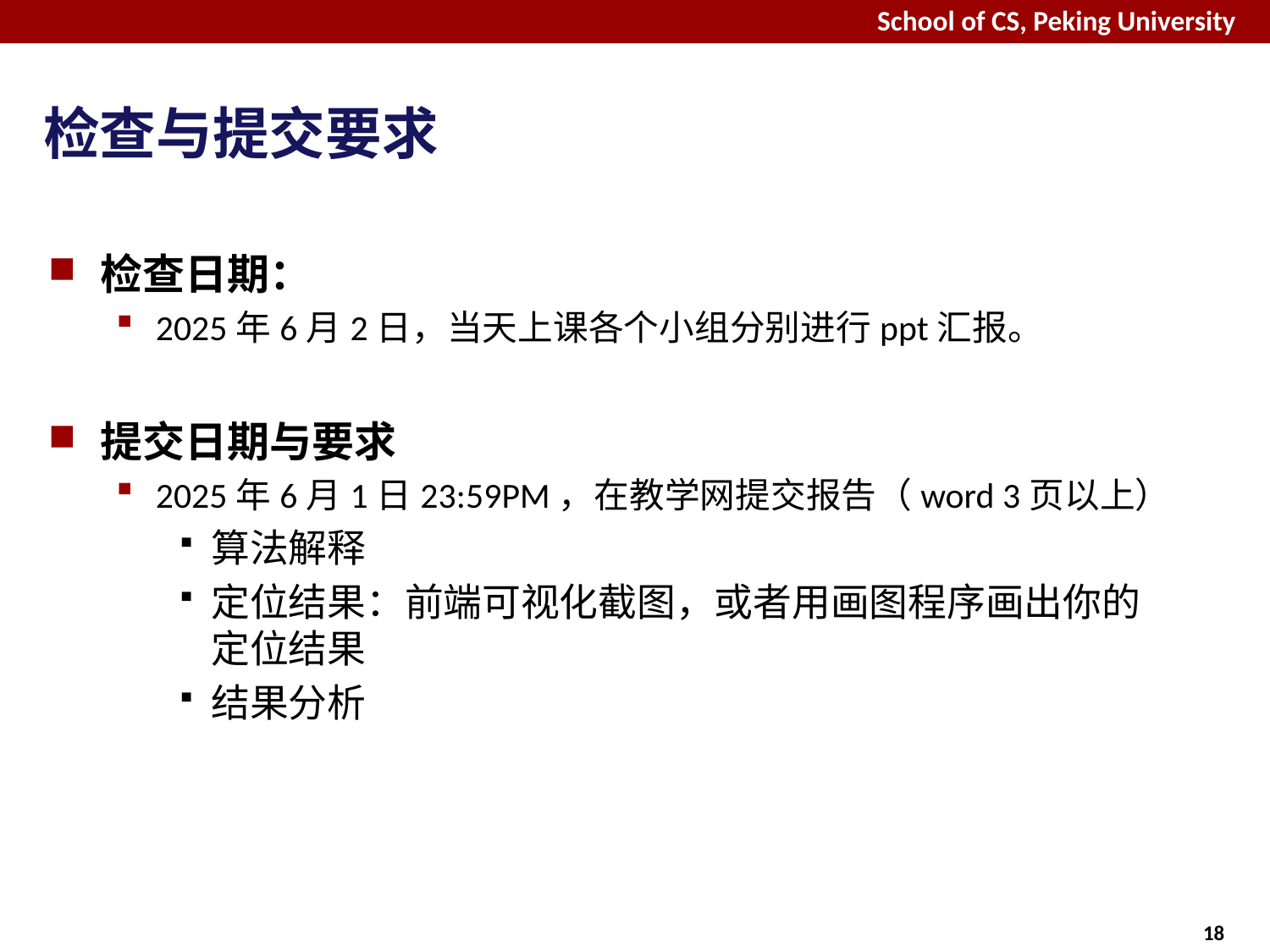

# 检查与提交要求
检查日期：
2025年6月2日，当天上课各个小组分别进行ppt汇报。

提交日期与要求
2025年6月1日23:59PM，在教学网提交报告（word 3页以上）
算法解释
定位结果：前端可视化截图，或者用画图程序画出你的定位结果
结果分析